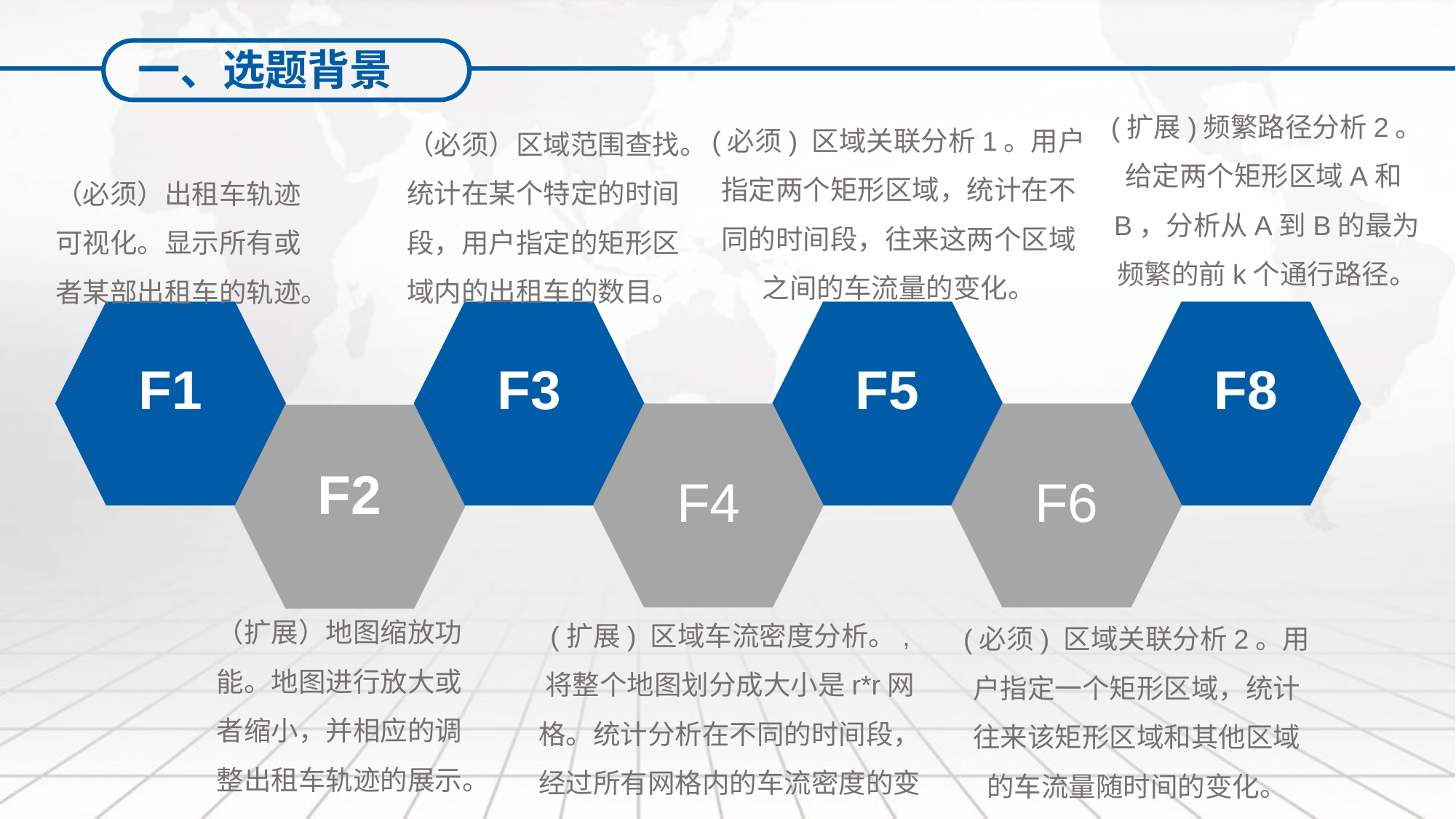

一、选题背景

(扩展)频繁路径分析2。给定两个矩形区域A和B，分析从A到B的最为频繁的前k个通行路径。
(必须) 区域关联分析1。用户指定两个矩形区域，统计在不同的时间段，往来这两个区域之间的车流量的变化。
（必须）区域范围查找。统计在某个特定的时间段，用户指定的矩形区域内的出租车的数目。
（必须）出租车轨迹可视化。显示所有或者某部出租车的轨迹。

F1

F3

F5

F8

F4

F6

F2
（扩展）地图缩放功能。地图进行放大或者缩小，并相应的调整出租车轨迹的展示。

 (扩展) 区域车流密度分析。,将整个地图划分成大小是r*r网格。统计分析在不同的时间段，经过所有网格内的车流密度的变化。
(必须) 区域关联分析2。用户指定一个矩形区域，统计往来该矩形区域和其他区域的车流量随时间的变化。